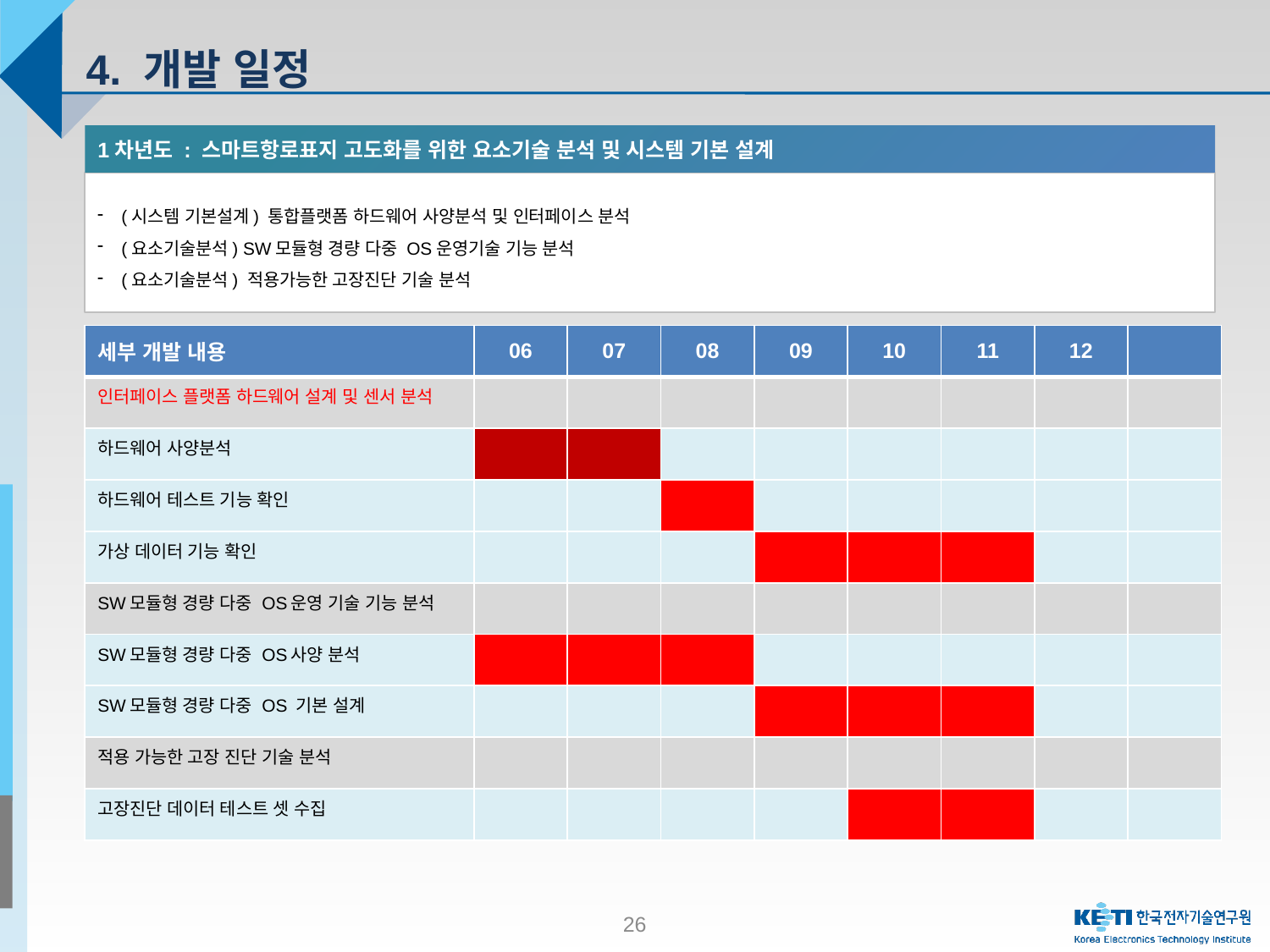

4. 개발 일정
1차년도 : 스마트항로표지 고도화를 위한 요소기술 분석 및 시스템 기본 설계
(시스템 기본설계) 통합플랫폼 하드웨어 사양분석 및 인터페이스 분석
(요소기술분석) SW모듈형 경량 다중 OS운영기술 기능 분석
(요소기술분석) 적용가능한 고장진단 기술 분석
| 세부 개발 내용 | 06 | 07 | 08 | 09 | 10 | 11 | 12 |  |
| --- | --- | --- | --- | --- | --- | --- | --- | --- |
| 인터페이스 플랫폼 하드웨어 설계 및 센서 분석 |  |  |  |  |  |  |  |  |
| 하드웨어 사양분석 |  |  |  |  |  |  |  |  |
| 하드웨어 테스트 기능 확인 |  |  |  |  |  |  |  |  |
| 가상 데이터 기능 확인 |  |  |  |  |  |  |  |  |
| SW모듈형 경량 다중 OS운영 기술 기능 분석 |  |  |  |  |  |  |  |  |
| SW모듈형 경량 다중 OS사양 분석 |  |  |  |  |  |  |  |  |
| SW모듈형 경량 다중 OS 기본 설계 |  |  |  |  |  |  |  |  |
| 적용 가능한 고장 진단 기술 분석 |  |  |  |  |  |  |  |  |
| 고장진단 데이터 테스트 셋 수집 |  |  |  |  |  |  |  |  |